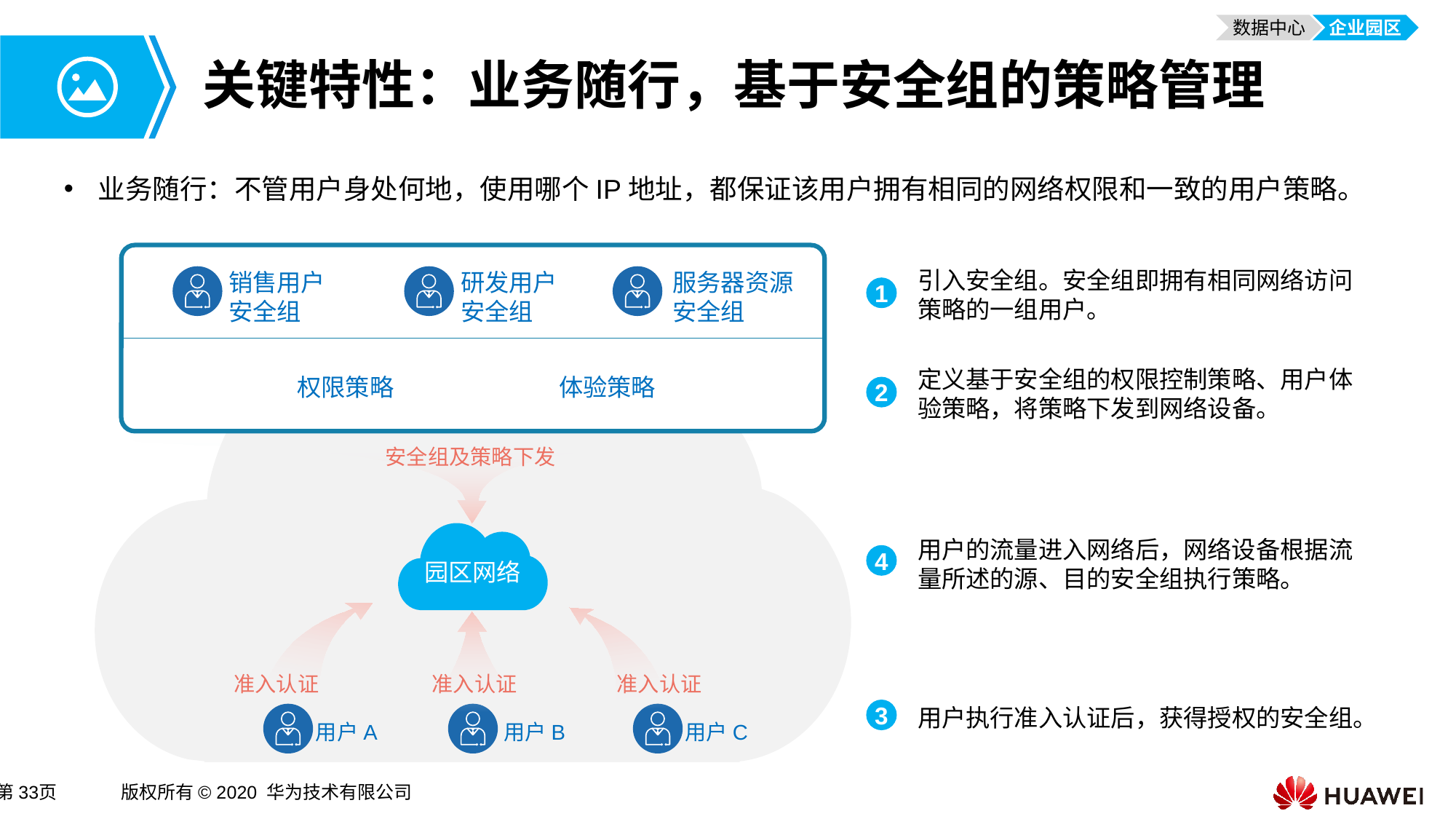

数据中心
企业园区
# 关键特性：业务随行，基于安全组的策略管理

业务随行：不管用户身处何地，使用哪个IP地址，都保证该用户拥有相同的网络权限和一致的用户策略。

引入安全组。安全组即拥有相同网络访问策略的一组用户。
销售用户
安全组
研发用户
安全组
服务器资源
安全组

1

定义基于安全组的权限控制策略、用户体验策略，将策略下发到网络设备。
权限策略
体验策略
2
安全组及策略下发

用户的流量进入网络后，网络设备根据流量所述的源、目的安全组执行策略。
4
园区网络

准入认证
准入认证
准入认证
用户执行准入认证后，获得授权的安全组。
3

用户A
用户B
用户C